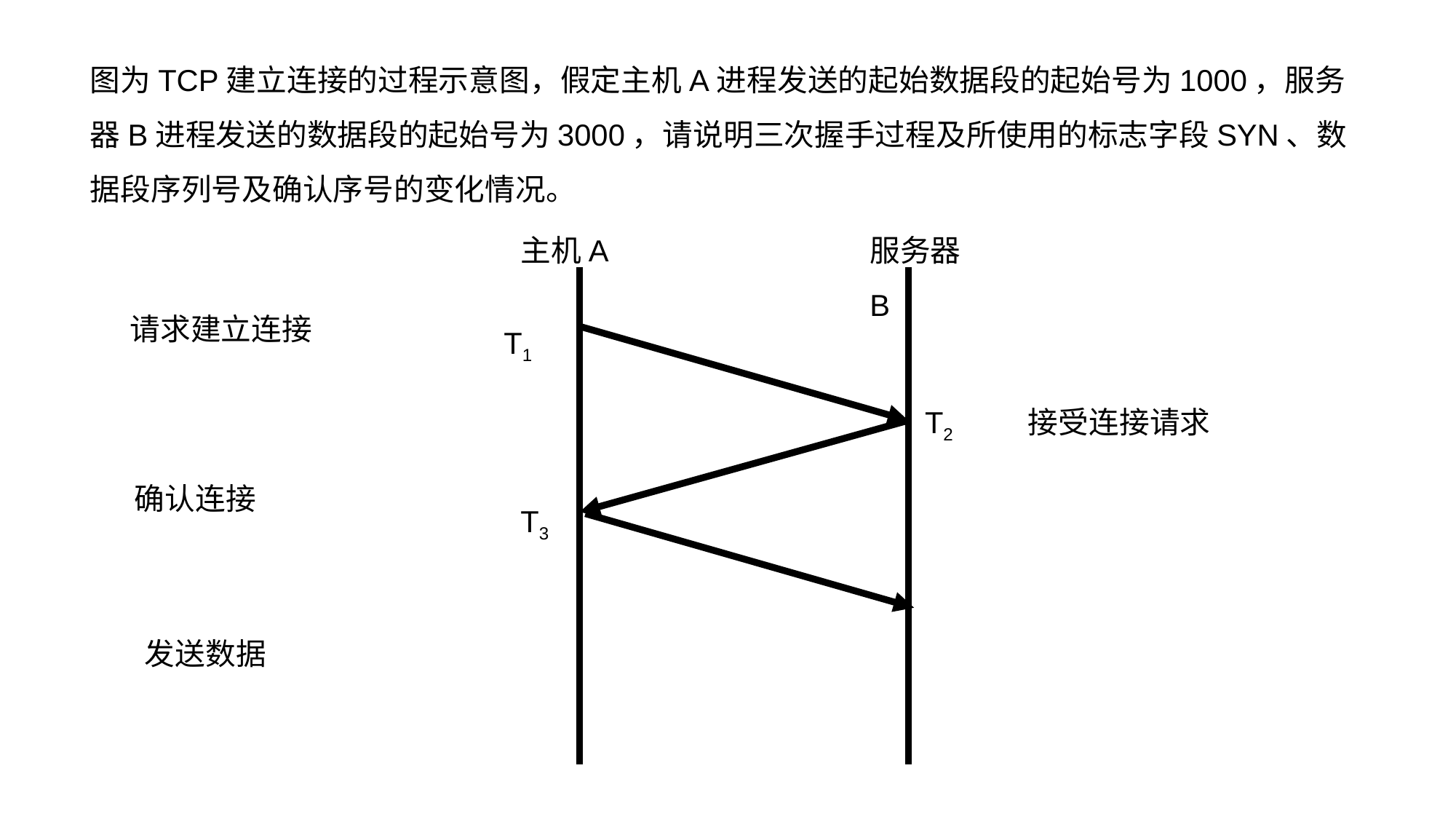

图为TCP建立连接的过程示意图，假定主机A进程发送的起始数据段的起始号为1000，服务器B进程发送的数据段的起始号为3000，请说明三次握手过程及所使用的标志字段SYN、数据段序列号及确认序号的变化情况。
服务器B
主机A
请求建立连接
T1
T2
接受连接请求
确认连接
T3
发送数据